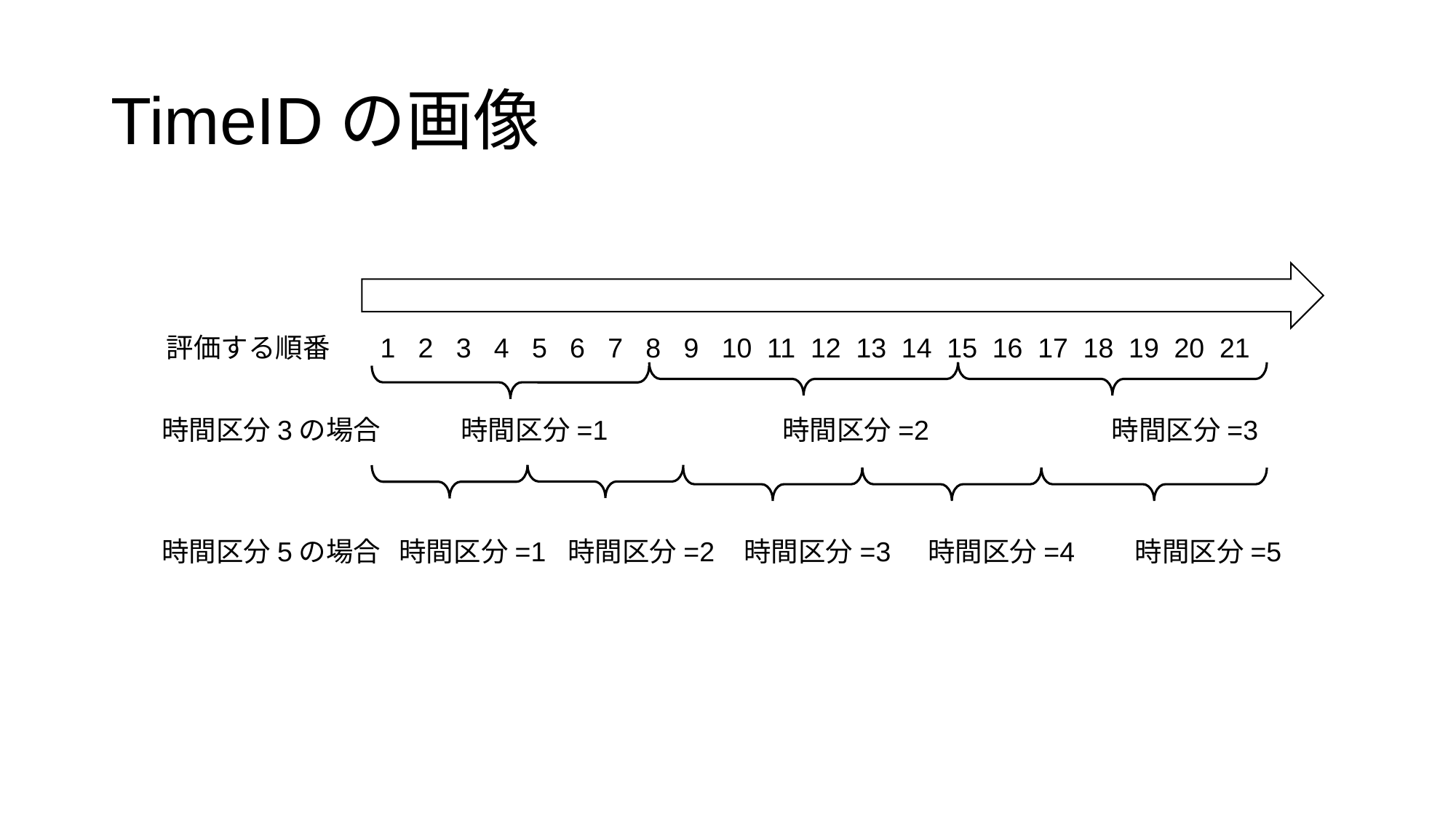

# TimeIDの画像

評価する順番       1   2   3   4   5   6   7   8   9   10  11  12  13  14  15  16  17  18  19  20  21

時間区分3の場合             時間区分=1                      時間区分=2                       時間区分=3
時間区分5の場合   時間区分=1  時間区分=2   時間区分=3    時間区分=4       時間区分=5